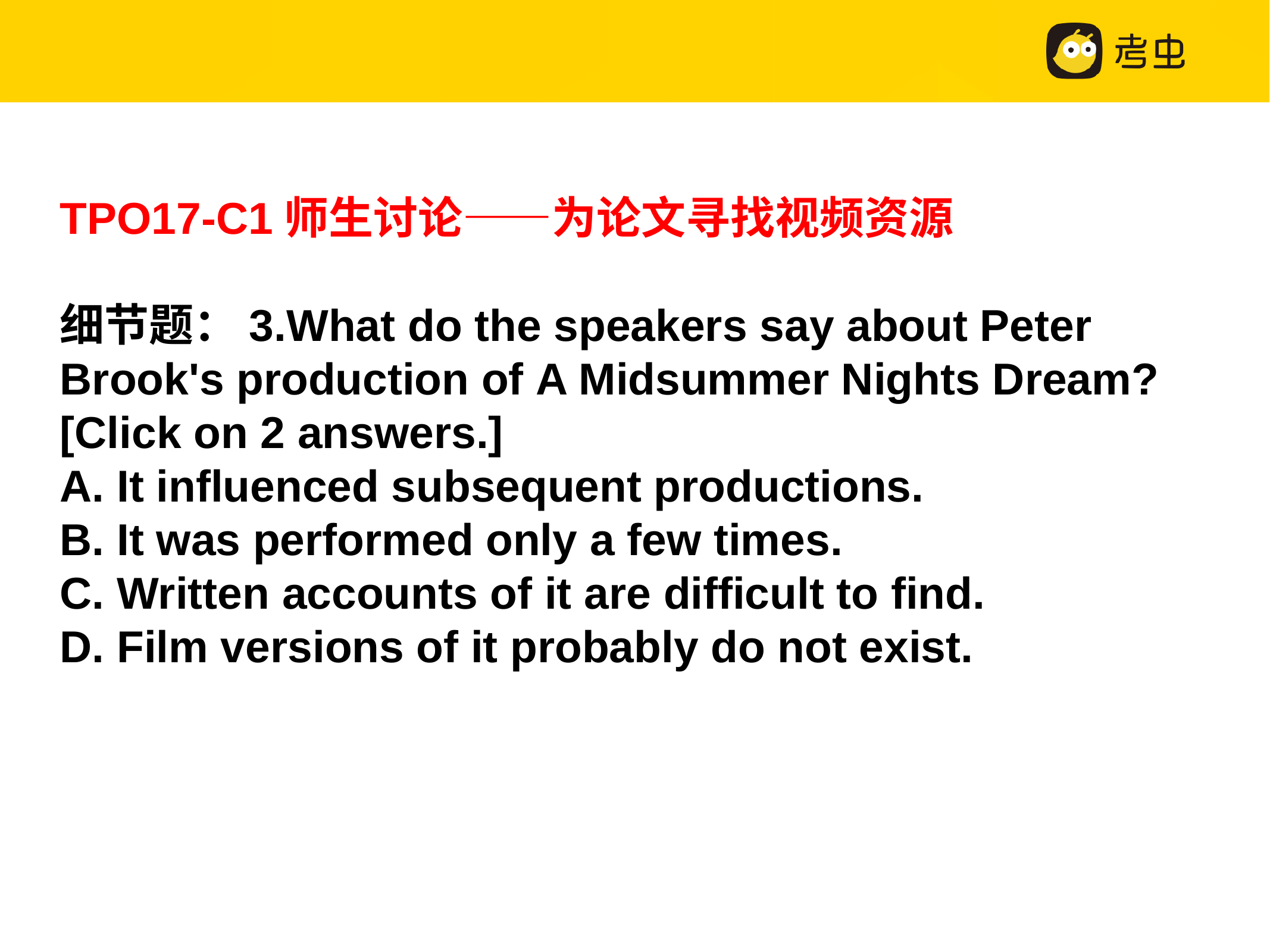

TPO17-C1师生讨论——为论文寻找视频资源

细节题：3.What do the speakers say about Peter Brook's production of A Midsummer Nights Dream? [Click on 2 answers.]
A. It influenced subsequent productions.
B. It was performed only a few times.
C. Written accounts of it are difficult to find.
D. Film versions of it probably do not exist.